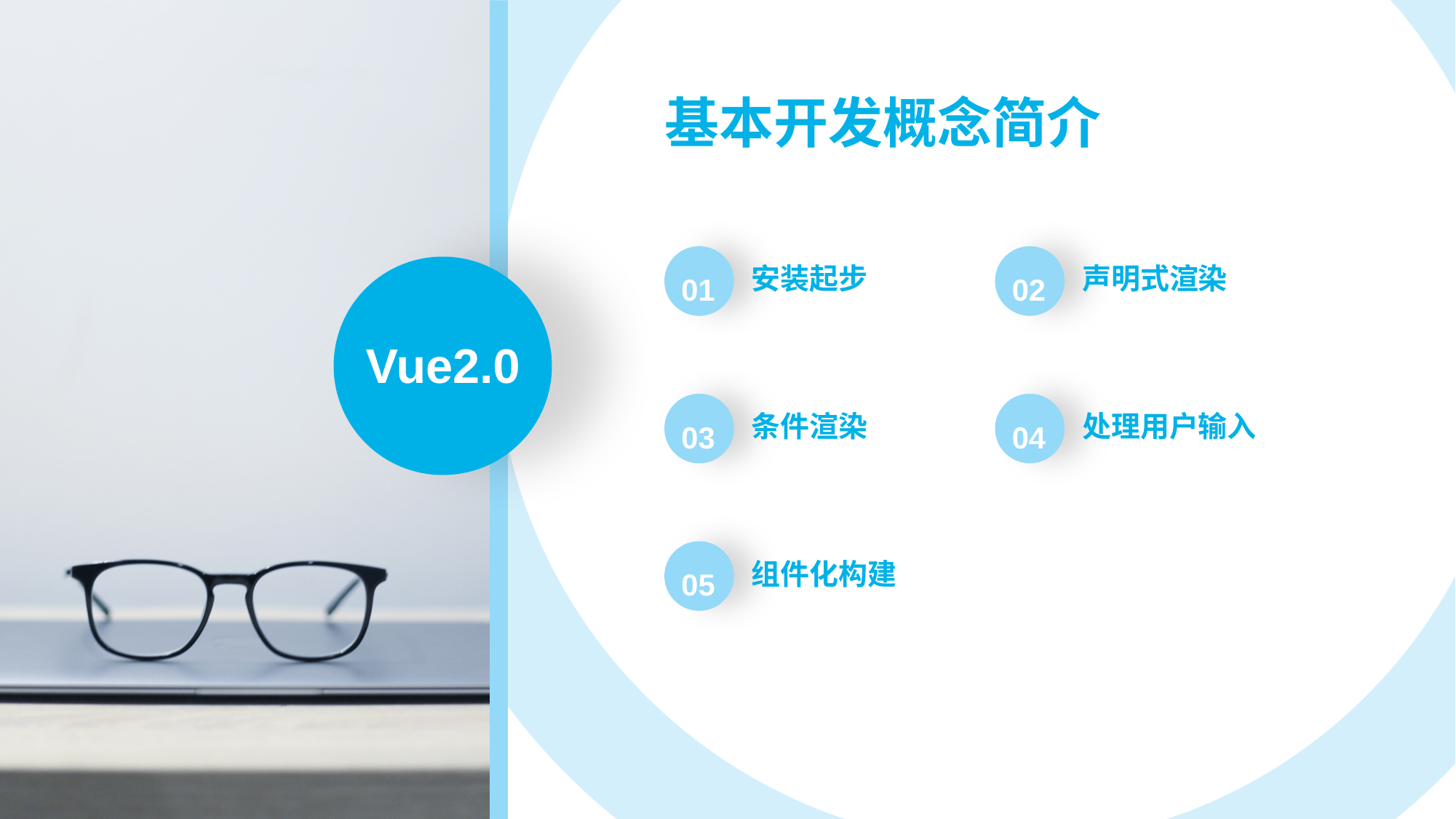

基本开发概念简介

安装起步
声明式渲染

01
02

Vue2.0
条件渲染
处理用户输入

03
04
组件化构建

05